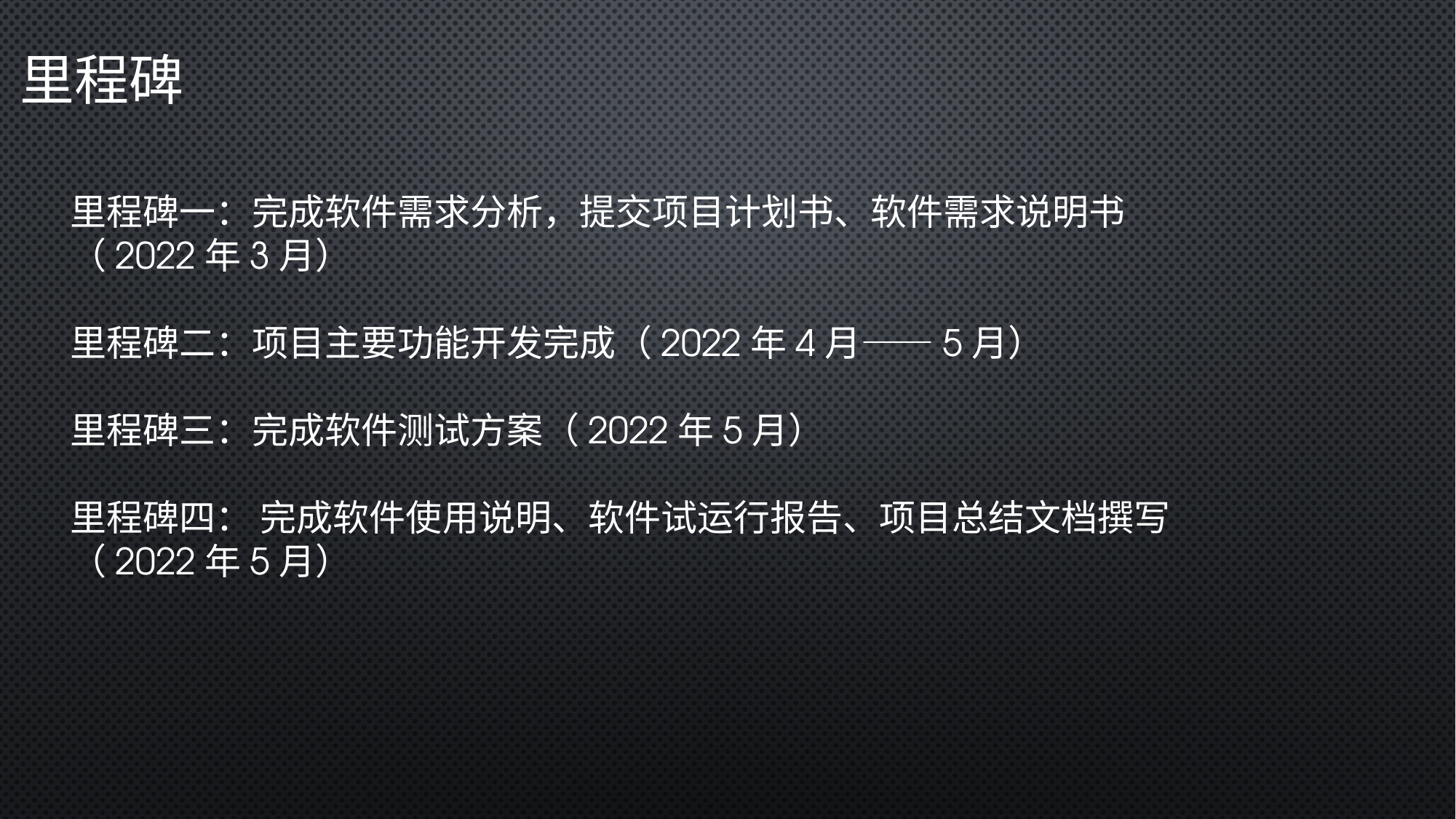

里程碑
里程碑一：完成软件需求分析，提交项目计划书、软件需求说明书（2022年3月）

里程碑二：项目主要功能开发完成（2022年4月——5月）

里程碑三：完成软件测试方案（2022年5月）

里程碑四： 完成软件使用说明、软件试运行报告、项目总结文档撰写（2022年5月）